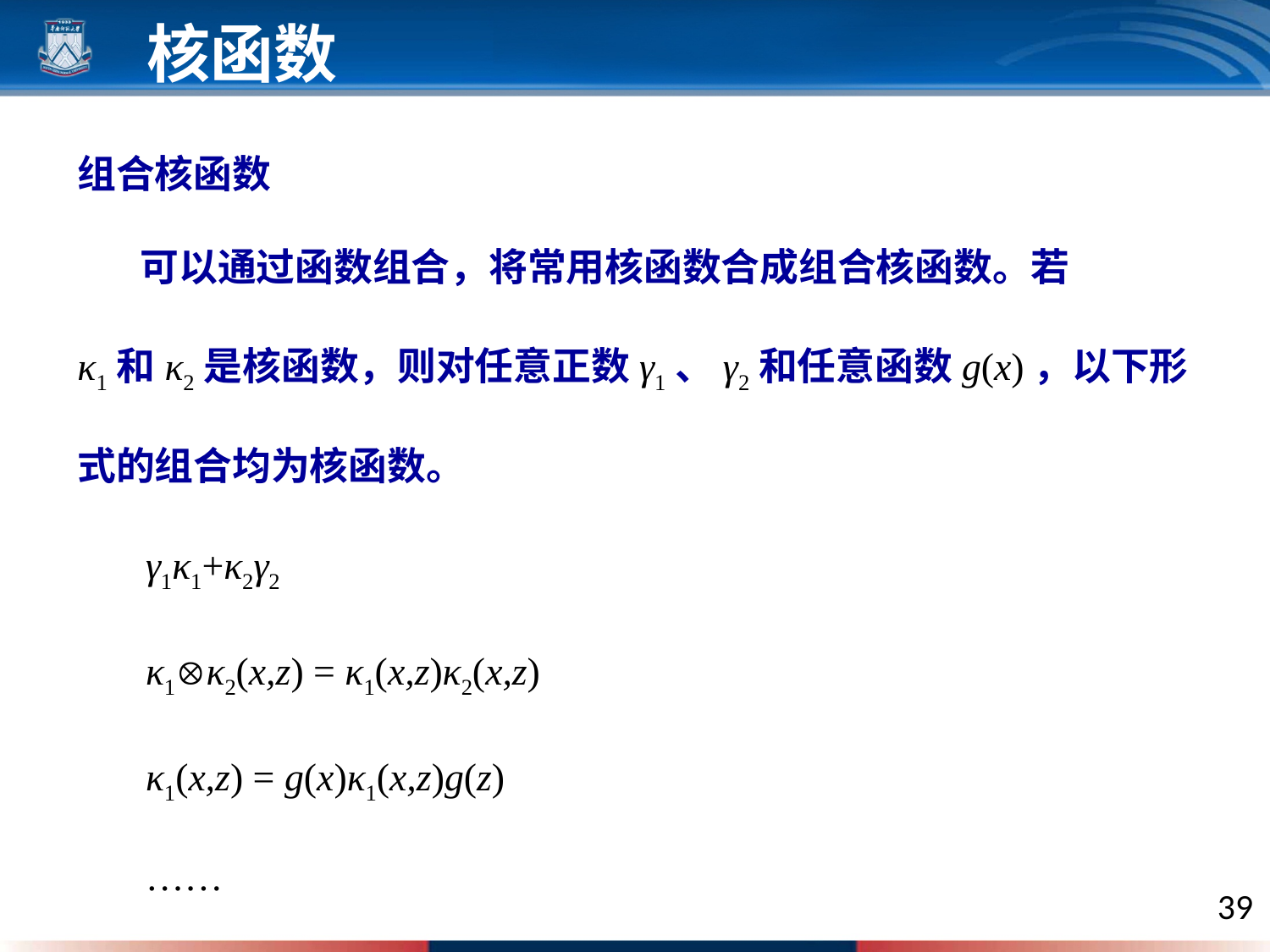

核函数
组合核函数
      可以通过函数组合，将常用核函数合成组合核函数。若
κ1和κ2是核函数，则对任意正数γ1、γ2和任意函数g(x)，以下形式的组合均为核函数。
       γ1κ1+κ2γ2
       κ1⊗κ2(x,z) = κ1(x,z)κ2(x,z)
       κ1(x,z) = g(x)κ1(x,z)g(z)
       ……